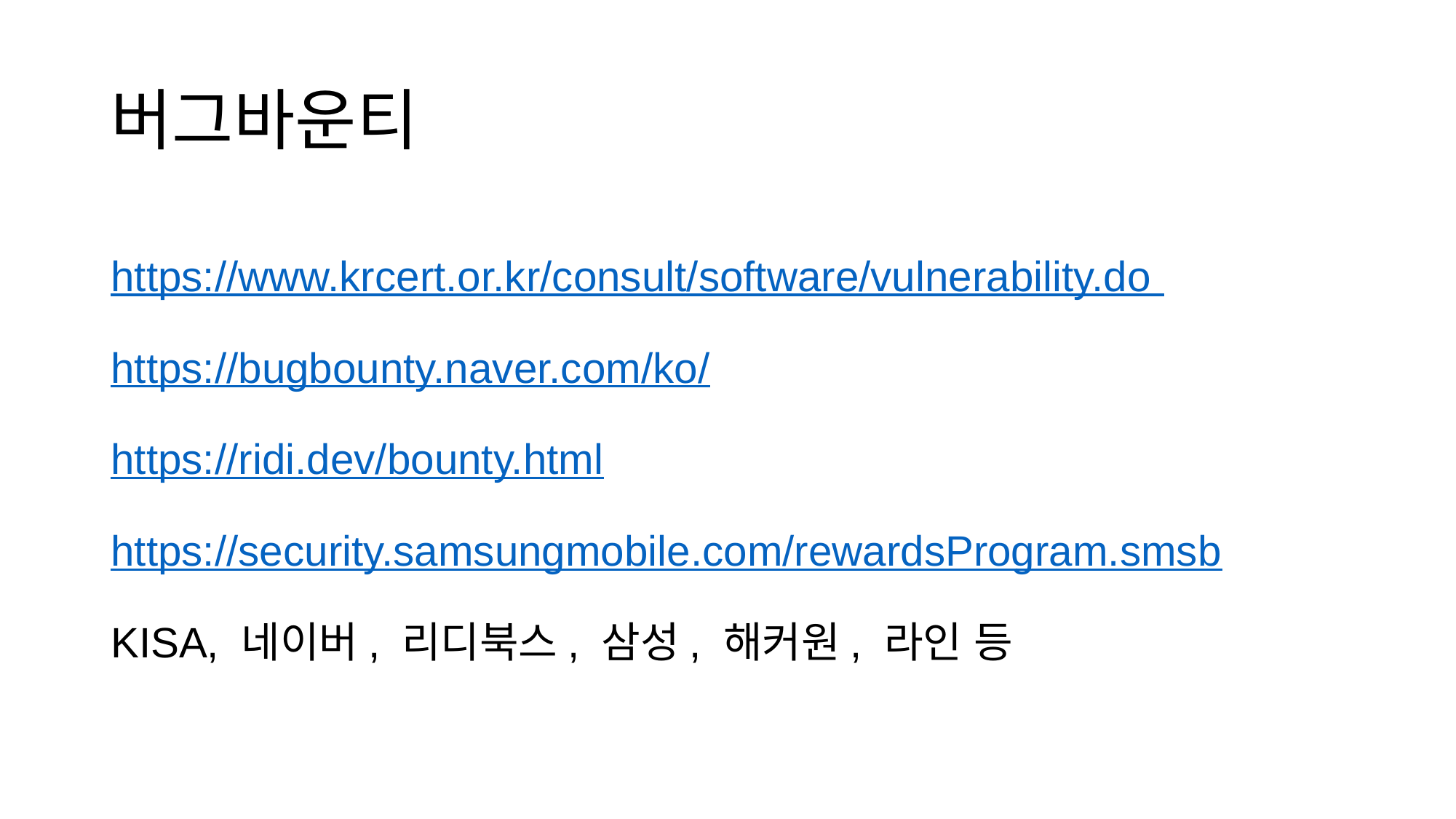

# 버그바운티
https://www.krcert.or.kr/consult/software/vulnerability.do
https://bugbounty.naver.com/ko/
https://ridi.dev/bounty.html
https://security.samsungmobile.com/rewardsProgram.smsb
KISA, 네이버, 리디북스, 삼성, 해커원, 라인 등